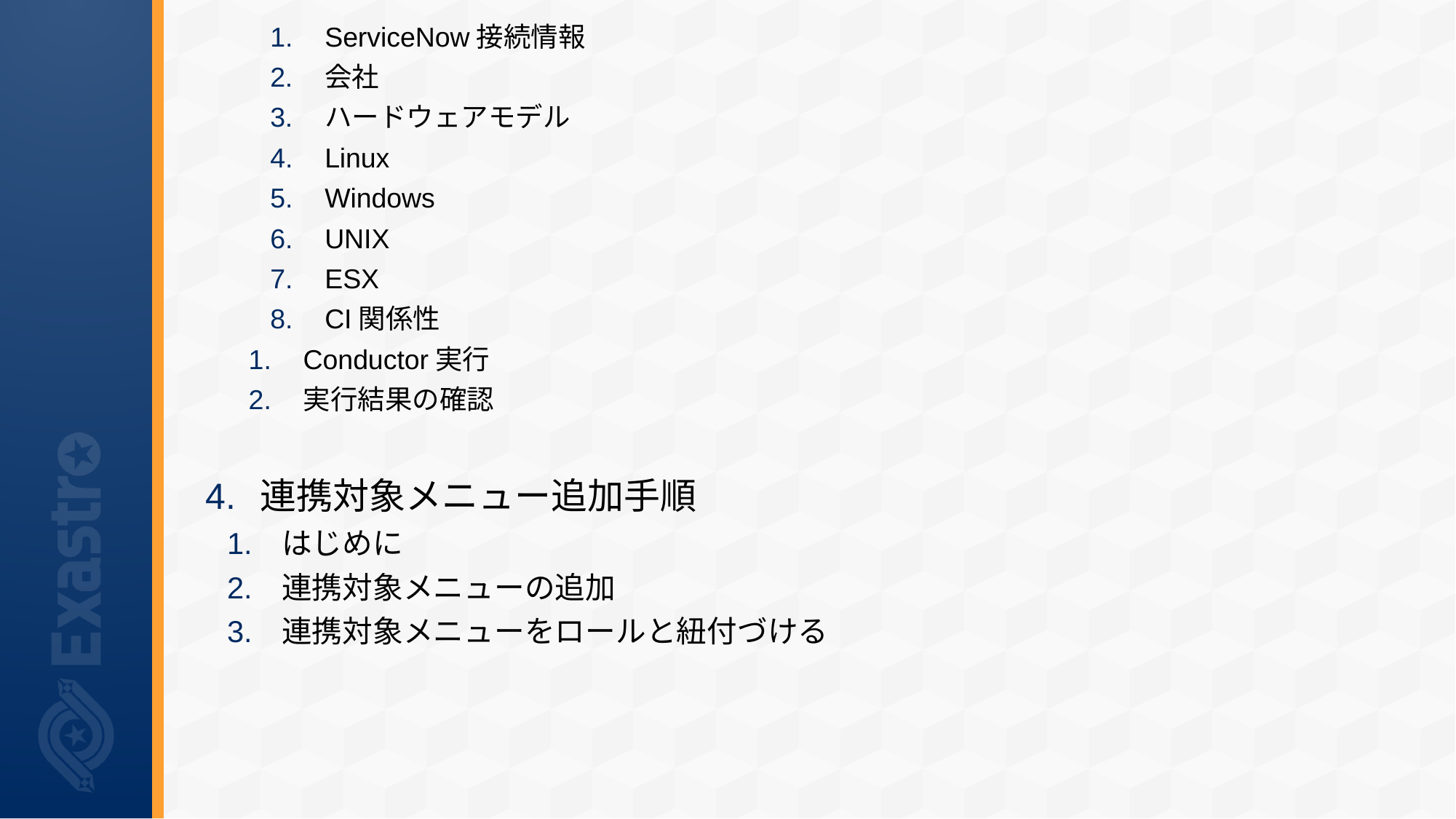

ServiceNow接続情報
会社
ハードウェアモデル
Linux
Windows
UNIX
ESX
CI関係性
Conductor実行
実行結果の確認
連携対象メニュー追加手順
はじめに
連携対象メニューの追加
連携対象メニューをロールと紐付づける